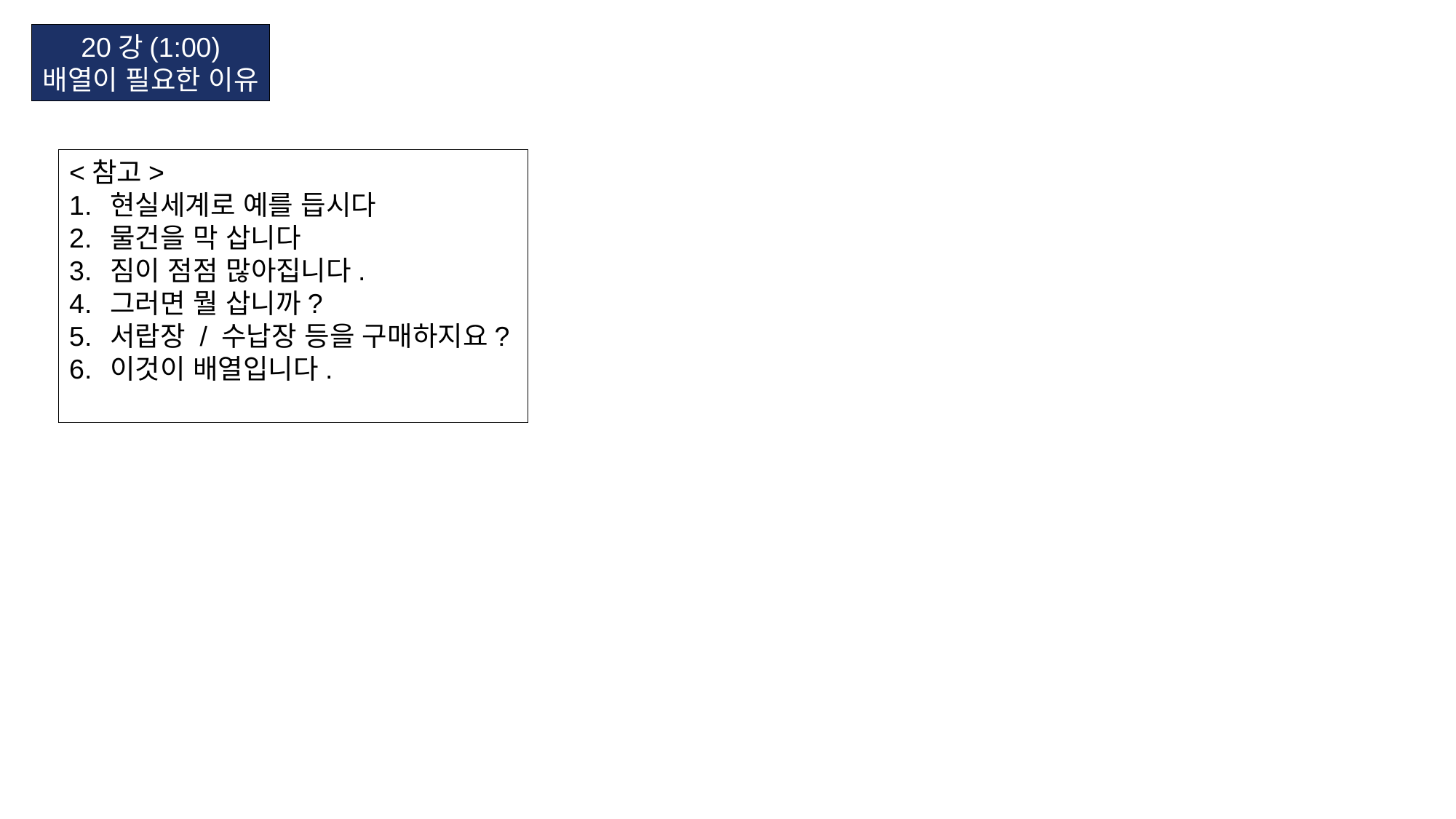

20강(1:00)
배열이 필요한 이유
<참고>
현실세계로 예를 듭시다
물건을 막 삽니다
짐이 점점 많아집니다.
그러면 뭘 삽니까?
서랍장 / 수납장 등을 구매하지요?
이것이 배열입니다.